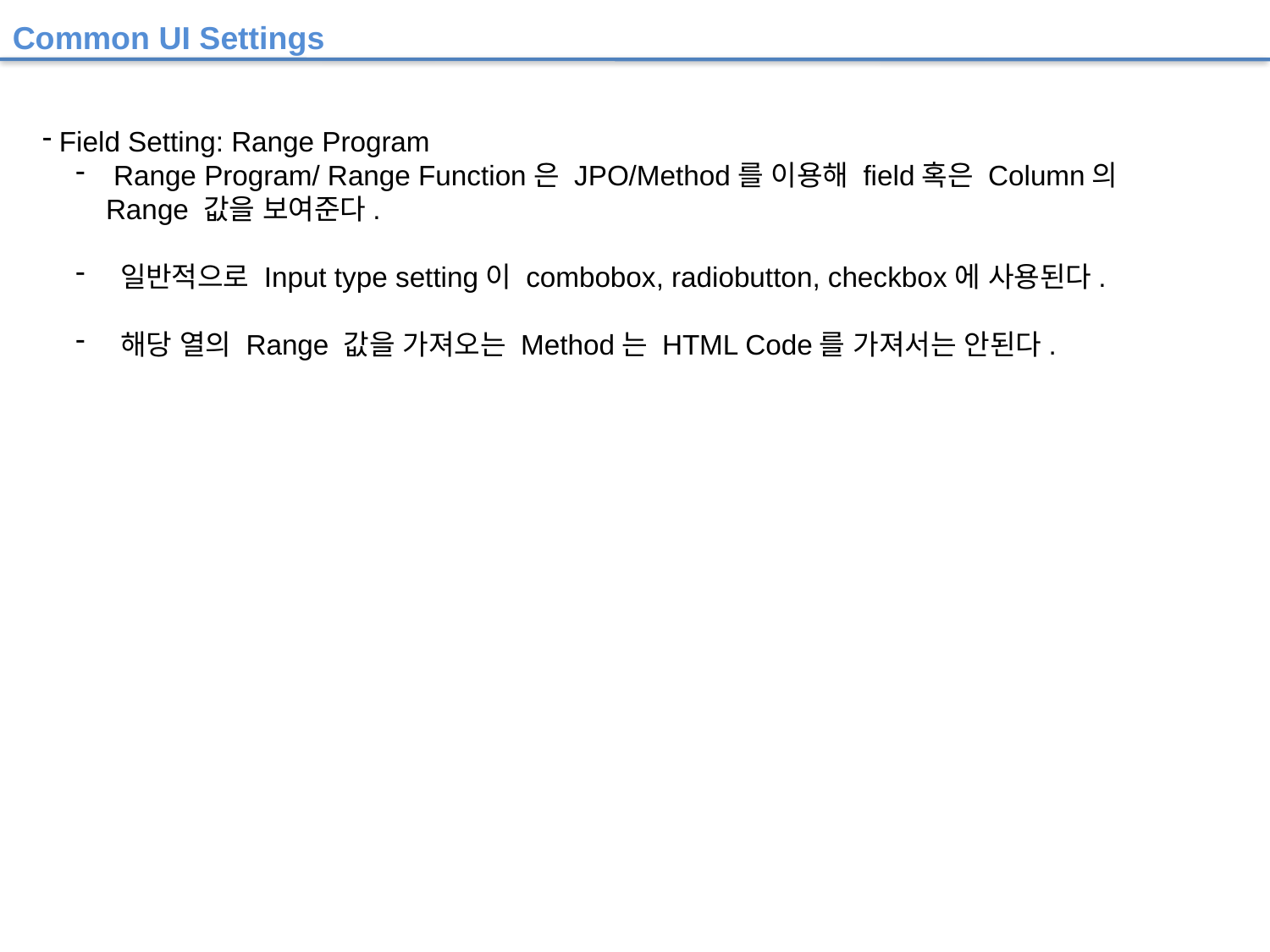

Common UI Settings
 Field Setting: Range Program
 Range Program/ Range Function은 JPO/Method를 이용해 field혹은 Column의  Range 값을 보여준다.

 일반적으로 Input type setting이 combobox, radiobutton, checkbox에 사용된다.

 해당 열의 Range 값을 가져오는 Method는 HTML Code를 가져서는 안된다.